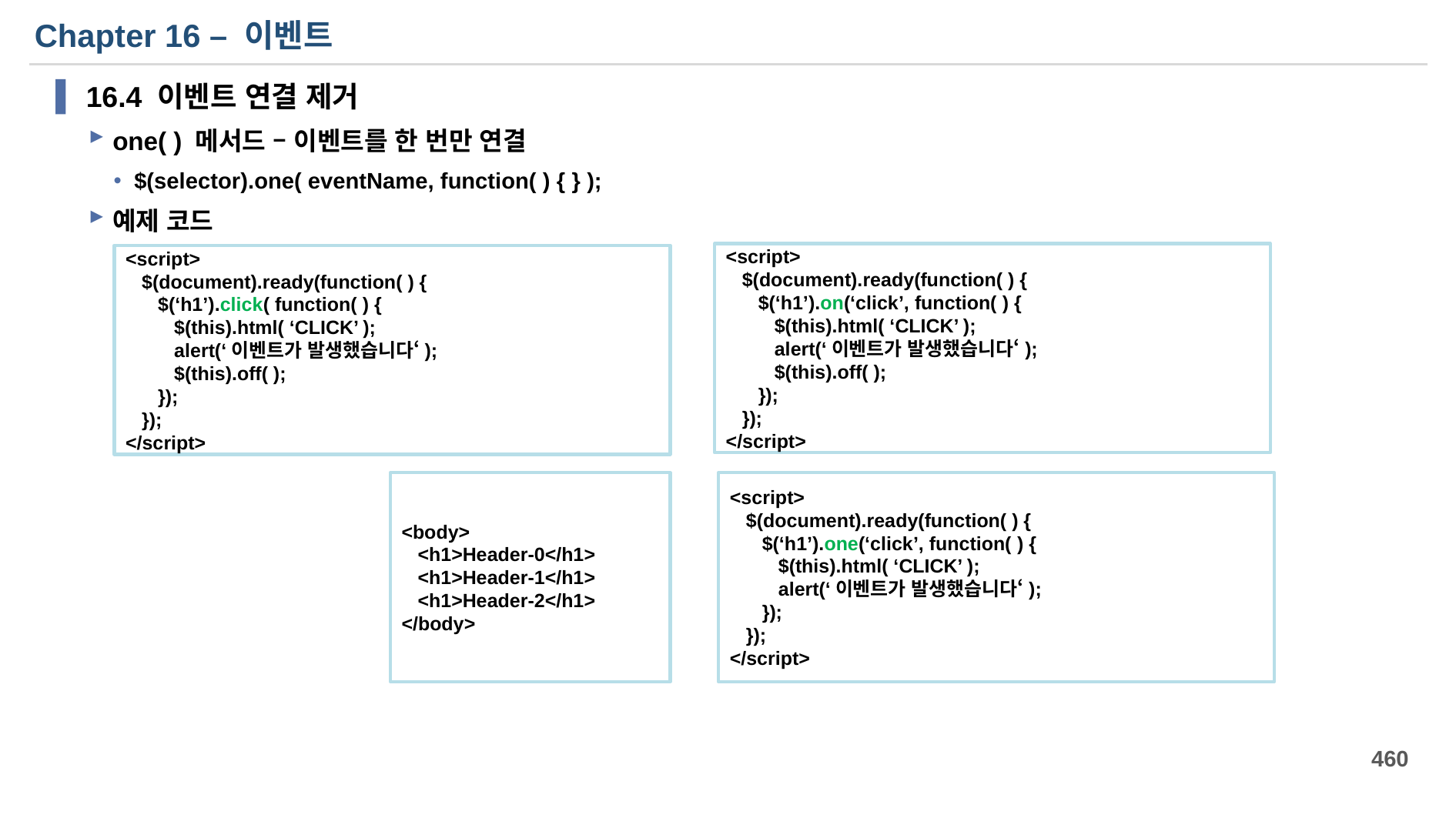

# Chapter 16 – 이벤트
16.4 이벤트 연결 제거
one( ) 메서드 – 이벤트를 한 번만 연결
$(selector).one( eventName, function( ) { } );
예제 코드

<script>
   $(document).ready(function( ) {
      $(‘h1’).on(‘click’, function( ) {
         $(this).html( ‘CLICK’ );
         alert(‘이벤트가 발생했습니다‘);
         $(this).off( );
      });
   });
</script>
<script>
   $(document).ready(function( ) {
      $(‘h1’).click( function( ) {
         $(this).html( ‘CLICK’ );
         alert(‘이벤트가 발생했습니다‘);
         $(this).off( );
      });
   });
</script>
<body>
   <h1>Header-0</h1>
   <h1>Header-1</h1>
   <h1>Header-2</h1>
</body>
<script>
   $(document).ready(function( ) {
      $(‘h1’).one(‘click’, function( ) {
         $(this).html( ‘CLICK’ );
         alert(‘이벤트가 발생했습니다‘);
      });
   });
</script>
460